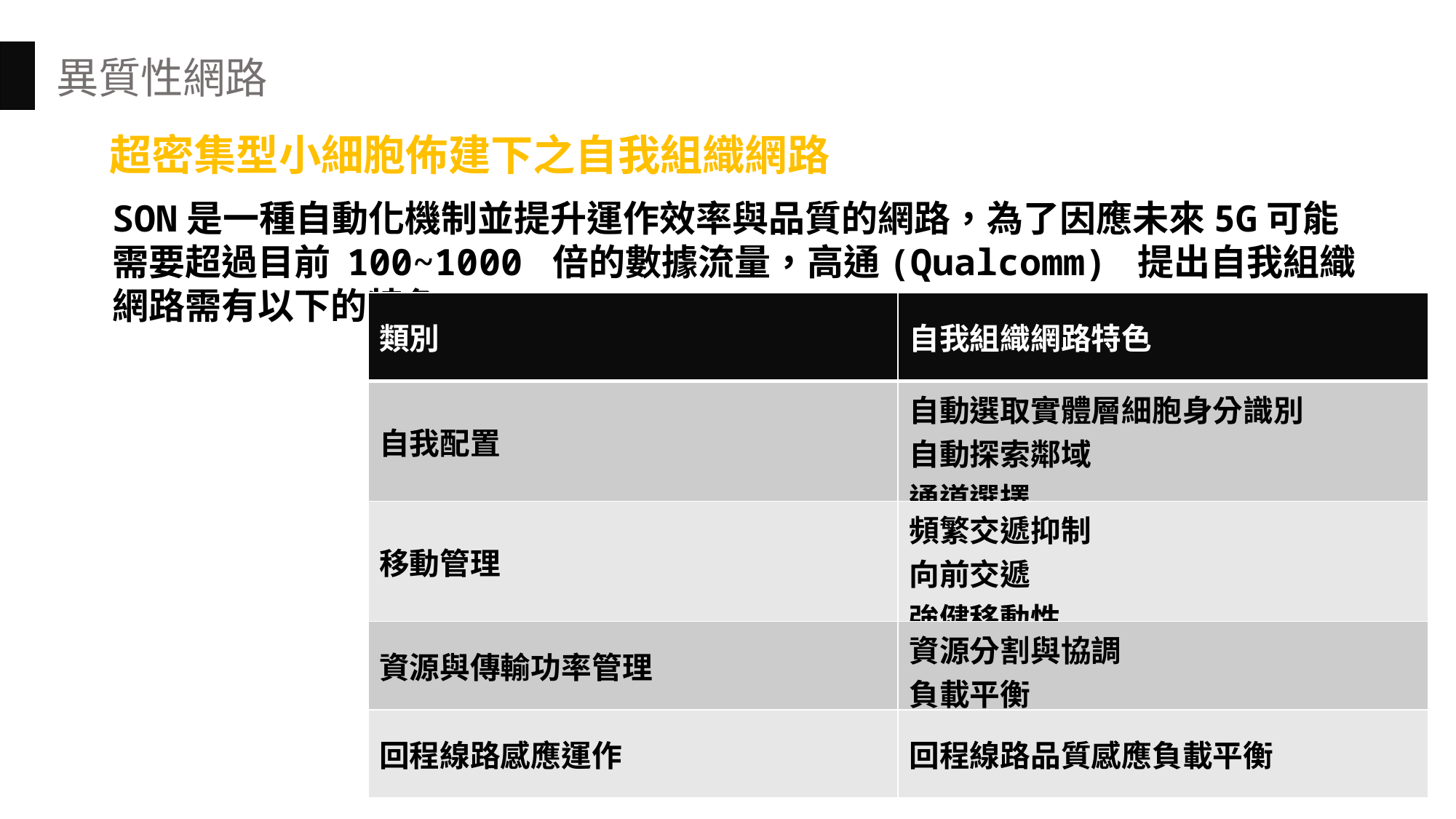

異質性網路
超密集型小細胞佈建下之自我組織網路
SON是一種自動化機制並提升運作效率與品質的網路，為了因應未來5G可能需要超過目前 100~1000 倍的數據流量，高通(Qualcomm) 提出自我組織網路需有以下的特色：
| 類別 | 自我組織網路特色 |
| --- | --- |
| 自我配置 | 自動選取實體層細胞身分識別 自動探索鄰域 通道選擇 |
| 移動管理 | 頻繁交遞抑制 向前交遞 強健移動性 |
| 資源與傳輸功率管理 | 資源分割與協調 負載平衡 |
| 回程線路感應運作 | 回程線路品質感應負載平衡 |